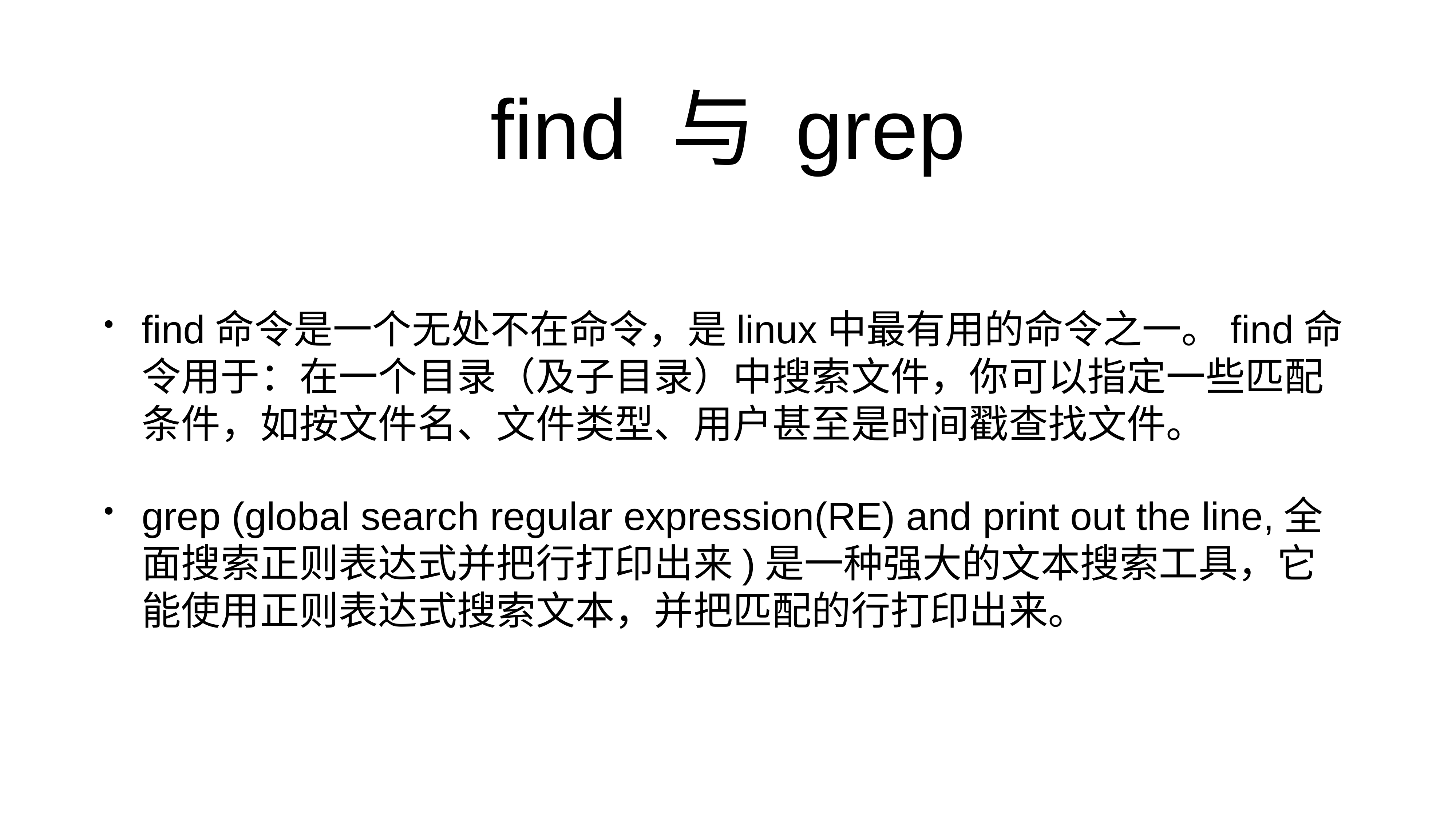

# find 与 grep
find命令是一个无处不在命令，是linux中最有用的命令之一。find命令用于：在一个目录（及子目录）中搜索文件，你可以指定一些匹配条件，如按文件名、文件类型、用户甚至是时间戳查找文件。
grep (global search regular expression(RE) and print out the line,全面搜索正则表达式并把行打印出来)是一种强大的文本搜索工具，它能使用正则表达式搜索文本，并把匹配的行打印出来。